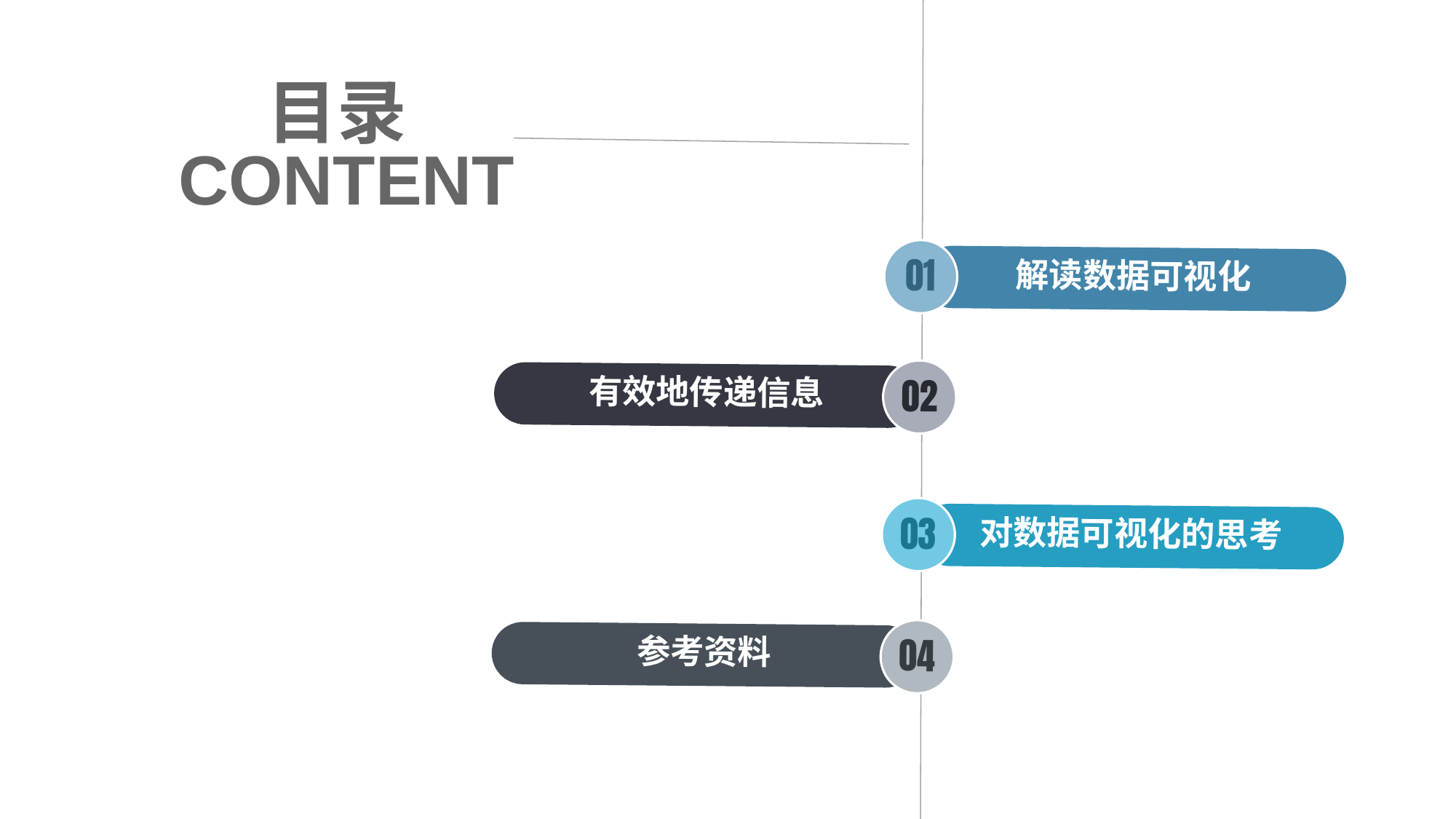

解读数据可视化
01
目录
CONTENT
02
对数据可视化的思考
有效地传递信息
03
04
参考资料